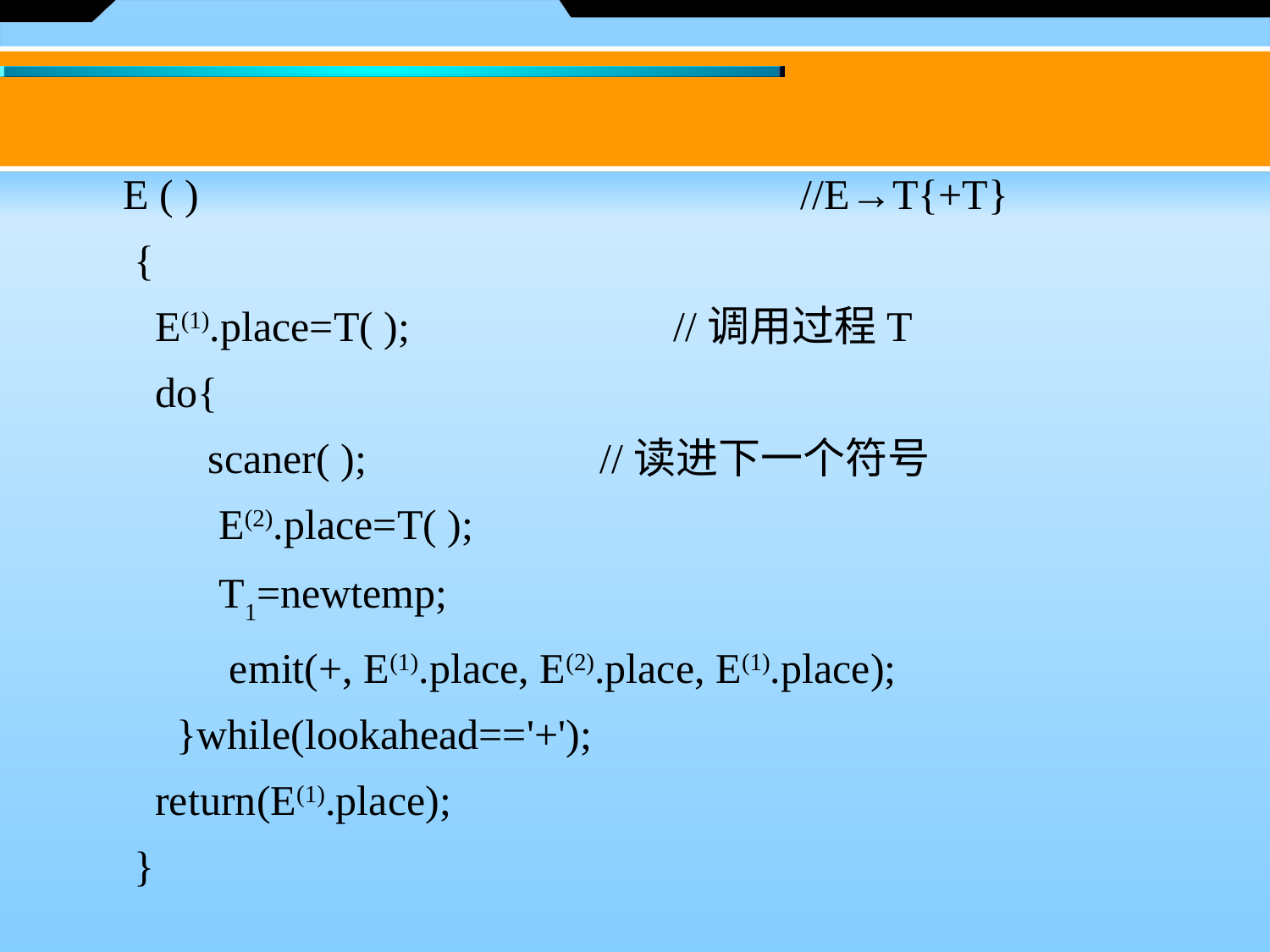

E ( )                        			//E→T{+T}
         {
           E(1).place=T( );                  	//调用过程T
           do{
                scaner( );                      //读进下一个符号
	     E(2).place=T( );
	     T1=newtemp;
	      emit(+, E(1).place, E(2).place, E(1).place);
             }while(lookahead=='+');
           return(E(1).place);
         }